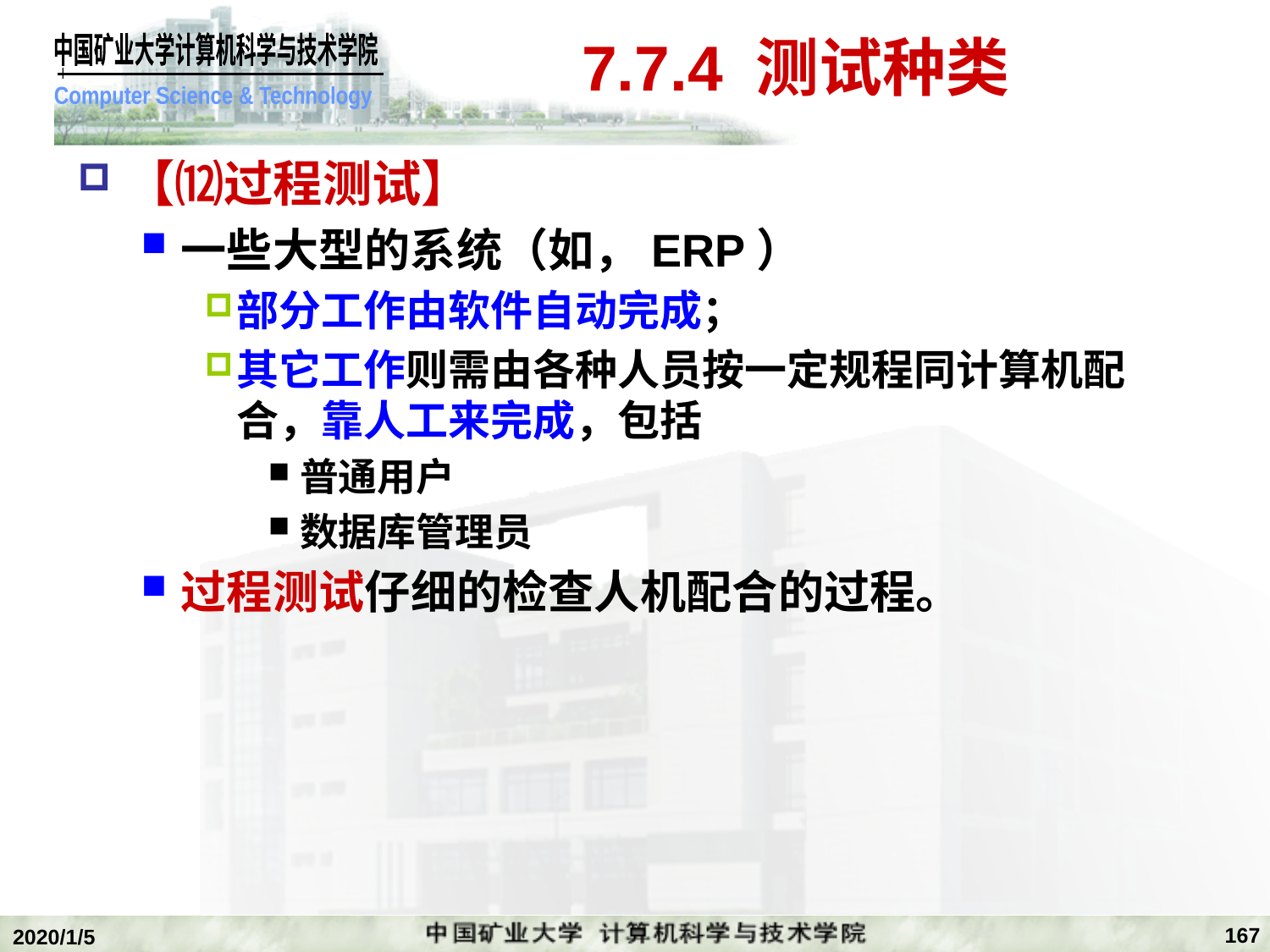

# 7.7.4 测试种类
【⑿过程测试】
一些大型的系统（如，ERP）
部分工作由软件自动完成；
其它工作则需由各种人员按一定规程同计算机配合，靠人工来完成，包括
普通用户
数据库管理员
过程测试仔细的检查人机配合的过程。
167
2020/1/5